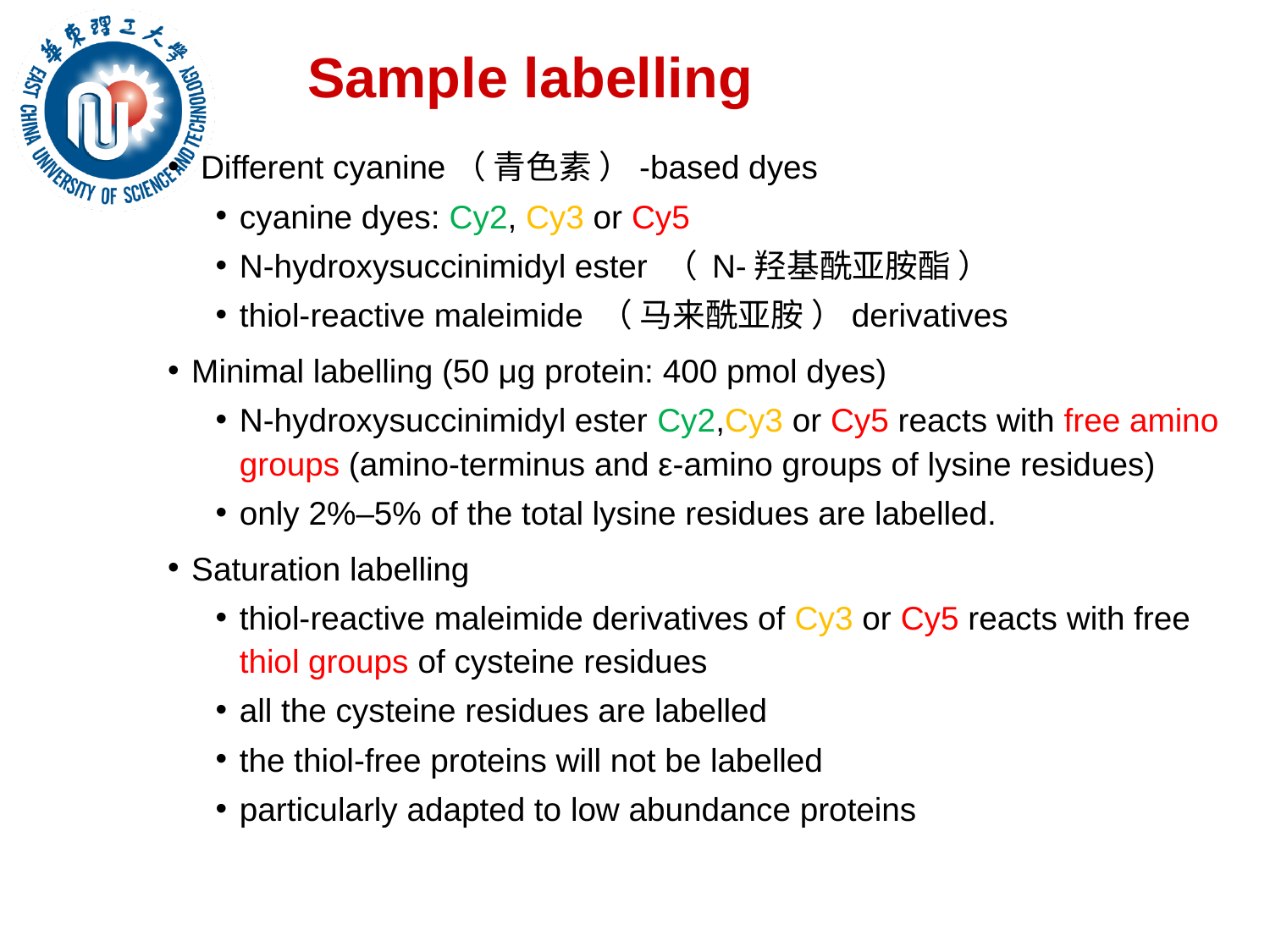

# Sample labelling
 Different cyanine（ 青色素 ）-based dyes
cyanine dyes: Cy2, Cy3 or Cy5
N-hydroxysuccinimidyl ester （ N-羟基酰亚胺酯 ）
thiol-reactive maleimide （ 马来酰亚胺 ）derivatives
Minimal labelling (50 μg protein: 400 pmol dyes)
N-hydroxysuccinimidyl ester Cy2,Cy3 or Cy5 reacts with free amino groups (amino-terminus and ε-amino groups of lysine residues)
only 2%–5% of the total lysine residues are labelled.
Saturation labelling
thiol-reactive maleimide derivatives of Cy3 or Cy5 reacts with free thiol groups of cysteine residues
all the cysteine residues are labelled
the thiol-free proteins will not be labelled
particularly adapted to low abundance proteins